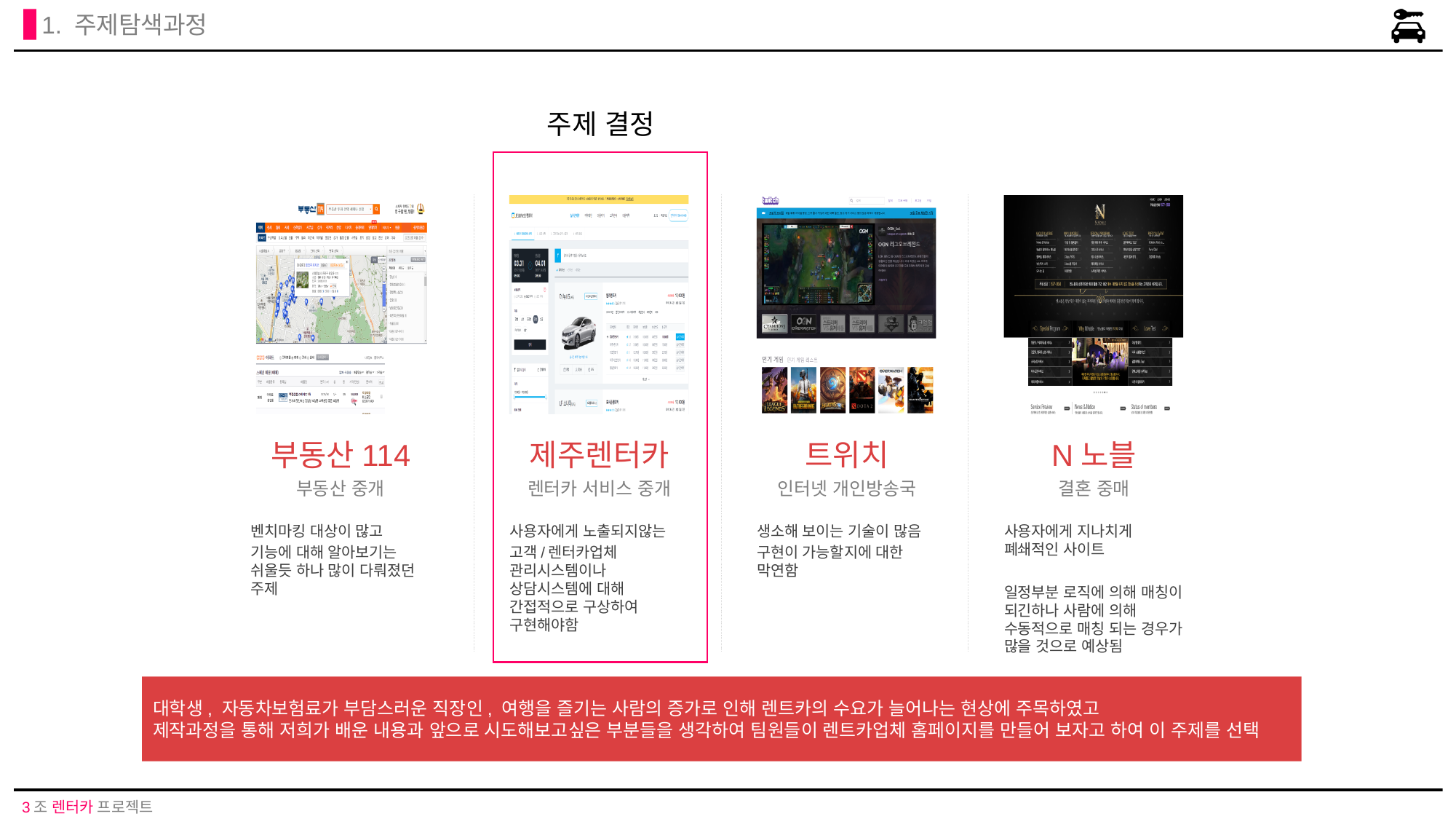

1. 주제탐색과정
주제 결정

부동산114
부동산 중개
벤치마킹 대상이 많고
기능에 대해 알아보기는 쉬울듯 하나 많이 다뤄졌던 주제

제주렌터카
렌터카 서비스 중개
사용자에게 노출되지않는
고객/렌터카업체 관리시스템이나 상담시스템에 대해 간접적으로 구상하여 구현해야함

트위치
인터넷 개인방송국
생소해 보이는 기술이 많음
구현이 가능할지에 대한 막연함

N노블
결혼 중매
사용자에게 지나치게 폐쇄적인 사이트

일정부분 로직에 의해 매칭이 되긴하나 사람에 의해 수동적으로 매칭 되는 경우가 많을 것으로 예상됨
대학생, 자동차보험료가 부담스러운 직장인, 여행을 즐기는 사람의 증가로 인해 렌트카의 수요가 늘어나는 현상에 주목하였고
제작과정을 통해 저희가 배운 내용과 앞으로 시도해보고싶은 부분들을 생각하여 팀원들이 렌트카업체 홈페이지를 만들어 보자고 하여 이 주제를 선택